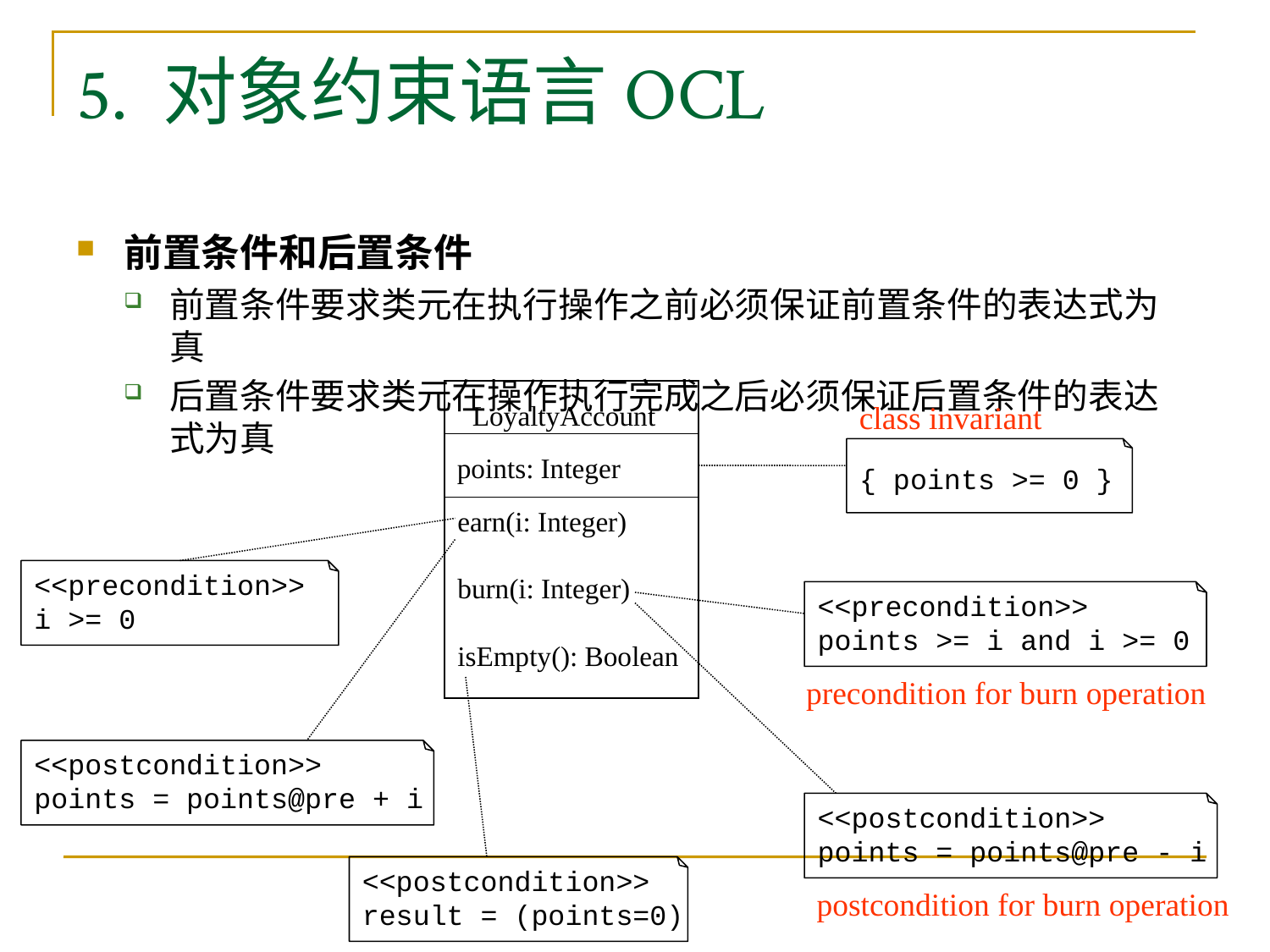

# 5. 对象约束语言OCL
前置条件和后置条件
前置条件要求类元在执行操作之前必须保证前置条件的表达式为真
后置条件要求类元在操作执行完成之后必须保证后置条件的表达式为真

LoyaltyAccount
class invariant

points: Integer

{ points >= 0 }

earn(i: Integer)

burn(i: Integer)

isEmpty(): Boolean

<<precondition>>
i >= 0

<<precondition>>
points >= i and i >= 0

precondition for burn operation

<<postcondition>>
points = points@pre + i

<<postcondition>>
points = points@pre - i

<<postcondition>>
result = (points=0)
postcondition for burn operation